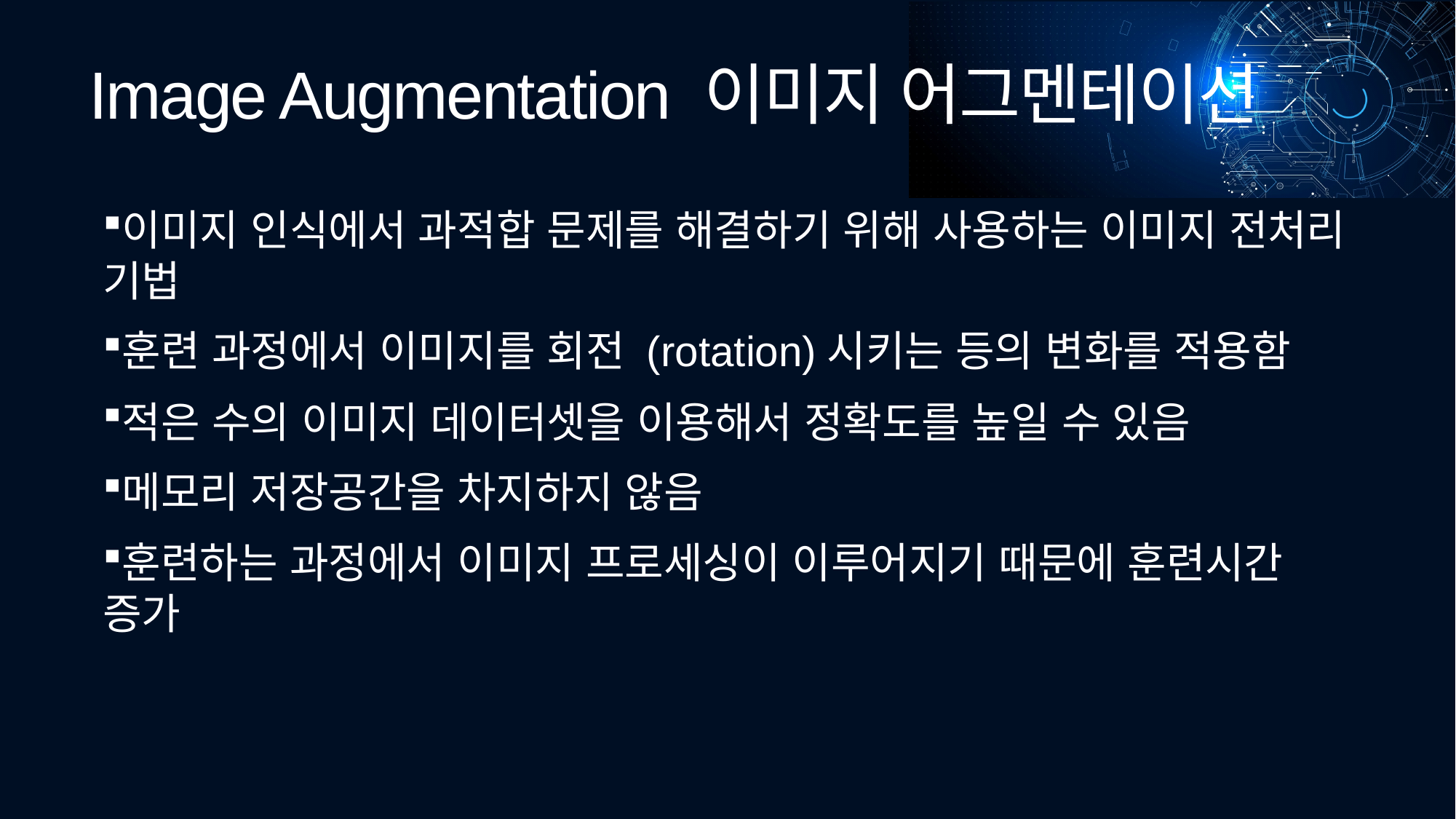

# Image Augmentation 이미지 어그멘테이션
이미지 인식에서 과적합 문제를 해결하기 위해 사용하는 이미지 전처리 기법
훈련 과정에서 이미지를 회전 (rotation)시키는 등의 변화를 적용함
적은 수의 이미지 데이터셋을 이용해서 정확도를 높일 수 있음
메모리 저장공간을 차지하지 않음
훈련하는 과정에서 이미지 프로세싱이 이루어지기 때문에 훈련시간 증가